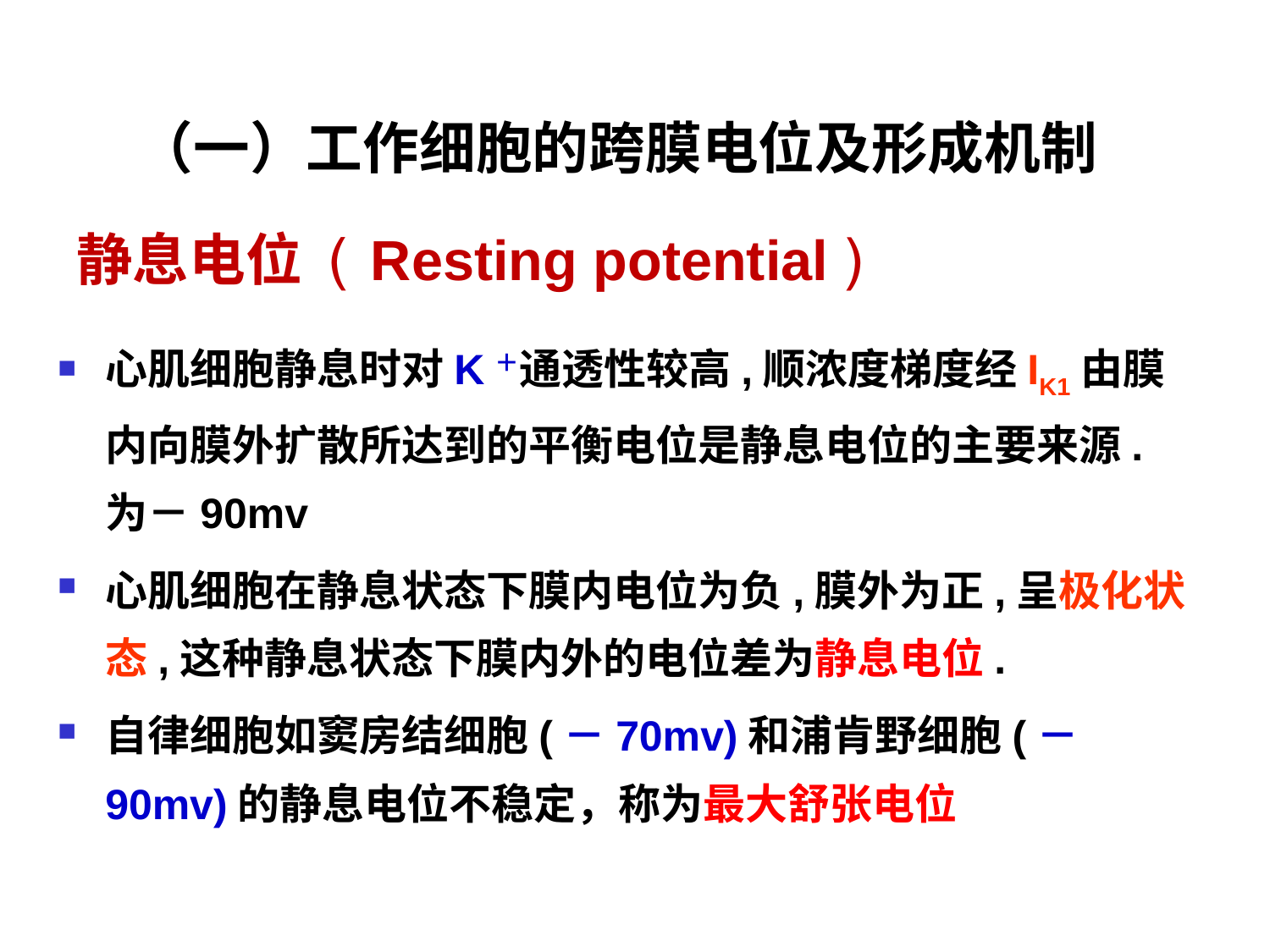

（一）工作细胞的跨膜电位及形成机制
# 静息电位 ( Resting potential )
心肌细胞静息时对K＋通透性较高,顺浓度梯度经IK1由膜内向膜外扩散所达到的平衡电位是静息电位的主要来源. 为－90mv
心肌细胞在静息状态下膜内电位为负,膜外为正,呈极化状态,这种静息状态下膜内外的电位差为静息电位.
自律细胞如窦房结细胞(－70mv)和浦肯野细胞(－90mv)的静息电位不稳定，称为最大舒张电位